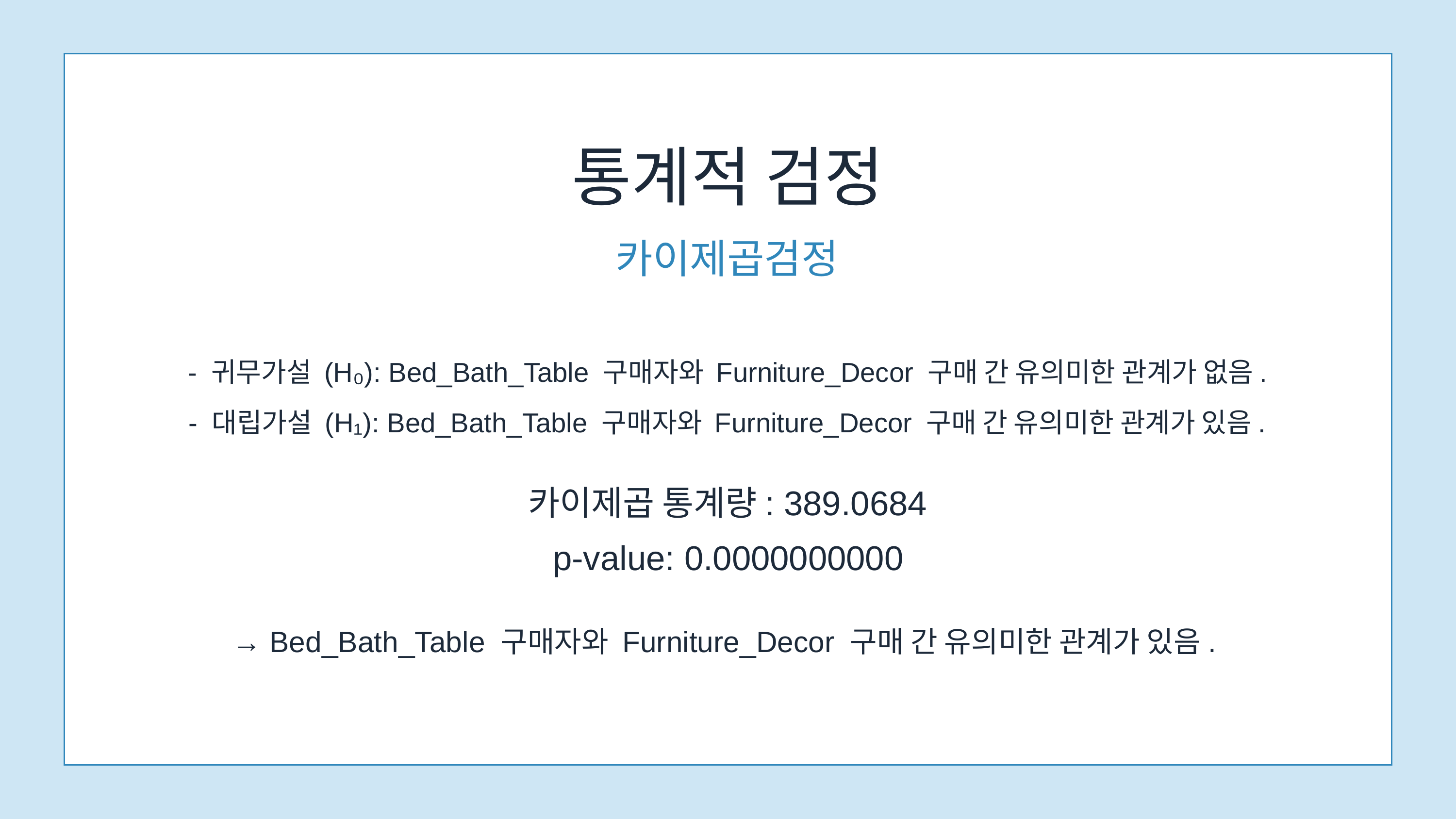

통계적 검정
카이제곱검정
- 귀무가설 (H₀): Bed_Bath_Table 구매자와 Furniture_Decor 구매 간 유의미한 관계가 없음.
- 대립가설 (H₁): Bed_Bath_Table 구매자와 Furniture_Decor 구매 간 유의미한 관계가 있음.
카이제곱 통계량: 389.0684
p-value: 0.0000000000
→ Bed_Bath_Table 구매자와 Furniture_Decor 구매 간 유의미한 관계가 있음.